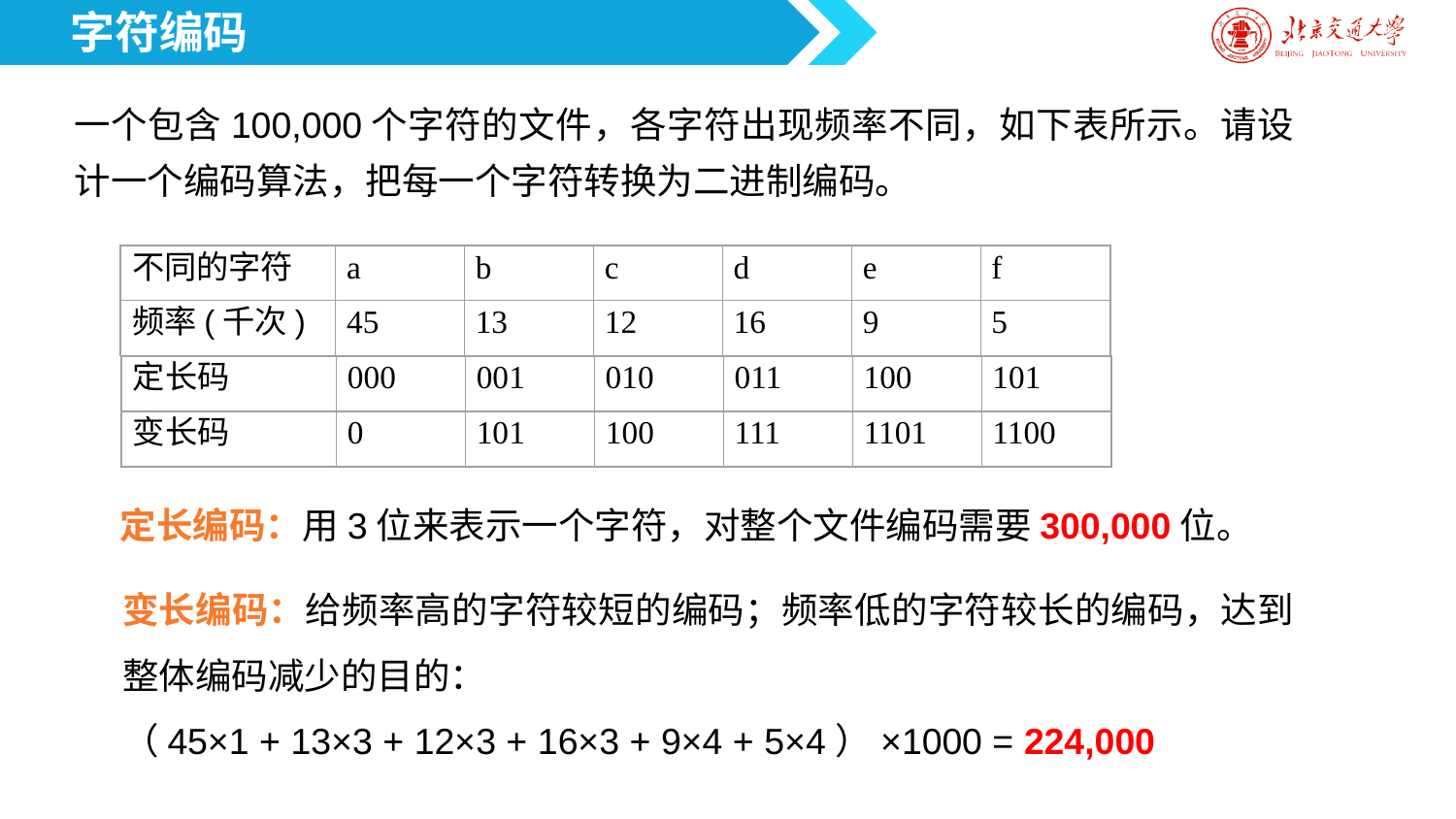

字符编码
一个包含100,000个字符的文件，各字符出现频率不同，如下表所示。请设计一个编码算法，把每一个字符转换为二进制编码。

不同的字符

a

b

c

d

e

f

频率(千次)

45

13

12

16

9

5

定长码

000

001

010

011

100

101

变长码

0

101

100

111

1101

1100

定长编码：用3位来表示一个字符，对整个文件编码需要300,000位。
变长编码：给频率高的字符较短的编码；频率低的字符较长的编码，达到整体编码减少的目的：
（45×1 + 13×3 + 12×3 + 16×3 + 9×4 + 5×4）×1000 = 224,000